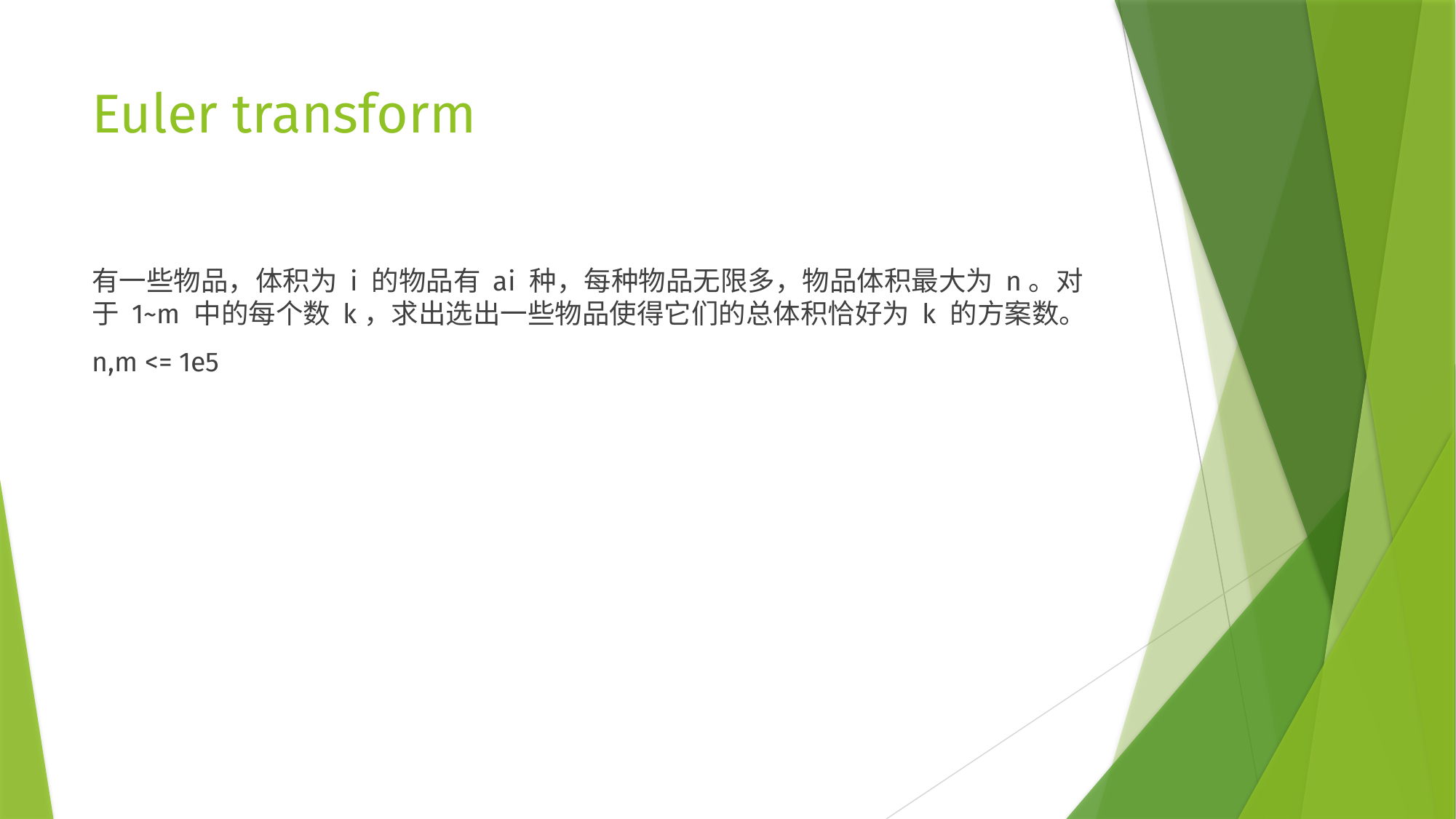

# Euler transform
有一些物品，体积为 i 的物品有 ai 种，每种物品无限多，物品体积最大为 n。对于 1~m 中的每个数 k，求出选出一些物品使得它们的总体积恰好为 k 的方案数。
n,m <= 1e5